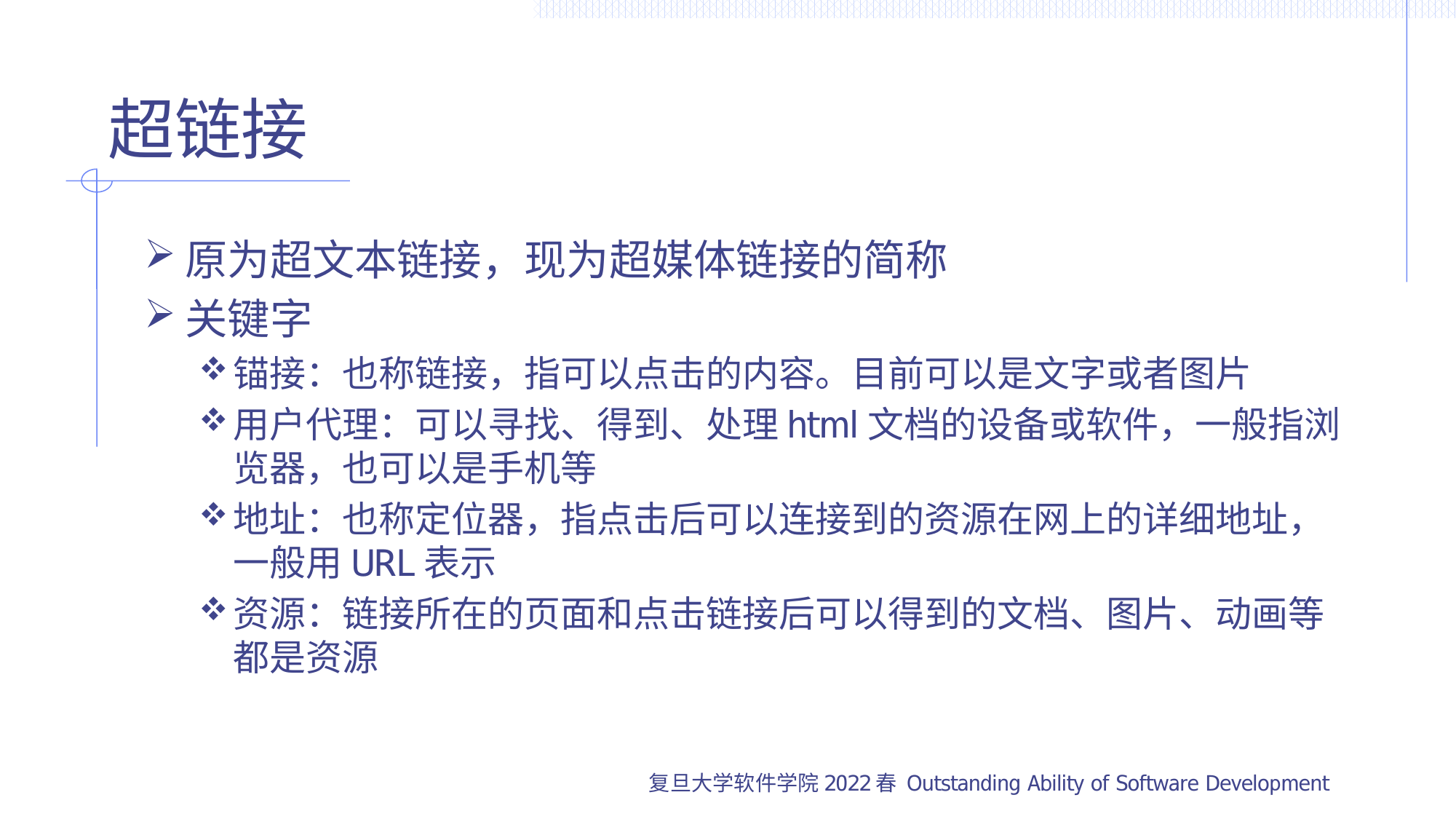

# 超链接
原为超文本链接，现为超媒体链接的简称
关键字
锚接：也称链接，指可以点击的内容。目前可以是文字或者图片
用户代理：可以寻找、得到、处理html文档的设备或软件，一般指浏览器，也可以是手机等
地址：也称定位器，指点击后可以连接到的资源在网上的详细地址，一般用URL表示
资源：链接所在的页面和点击链接后可以得到的文档、图片、动画等都是资源